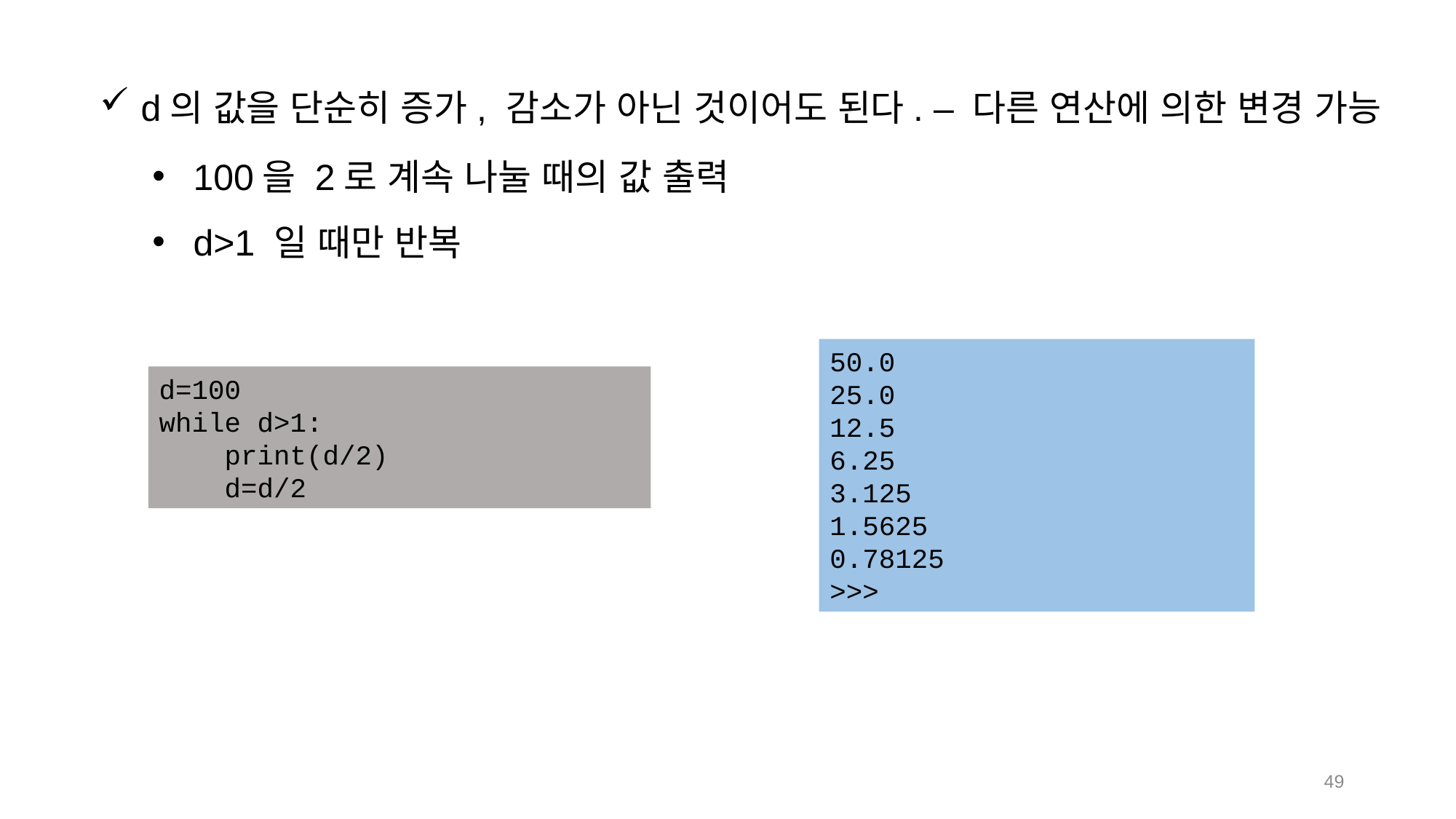

d의 값을 단순히 증가, 감소가 아닌 것이어도 된다. – 다른 연산에 의한 변경 가능
100을 2로 계속 나눌 때의 값 출력
d>1 일 때만 반복
50.0
25.0
12.5
6.25
3.125
1.5625
0.78125
>>>
d=100
while d>1:
    print(d/2)
    d=d/2
49